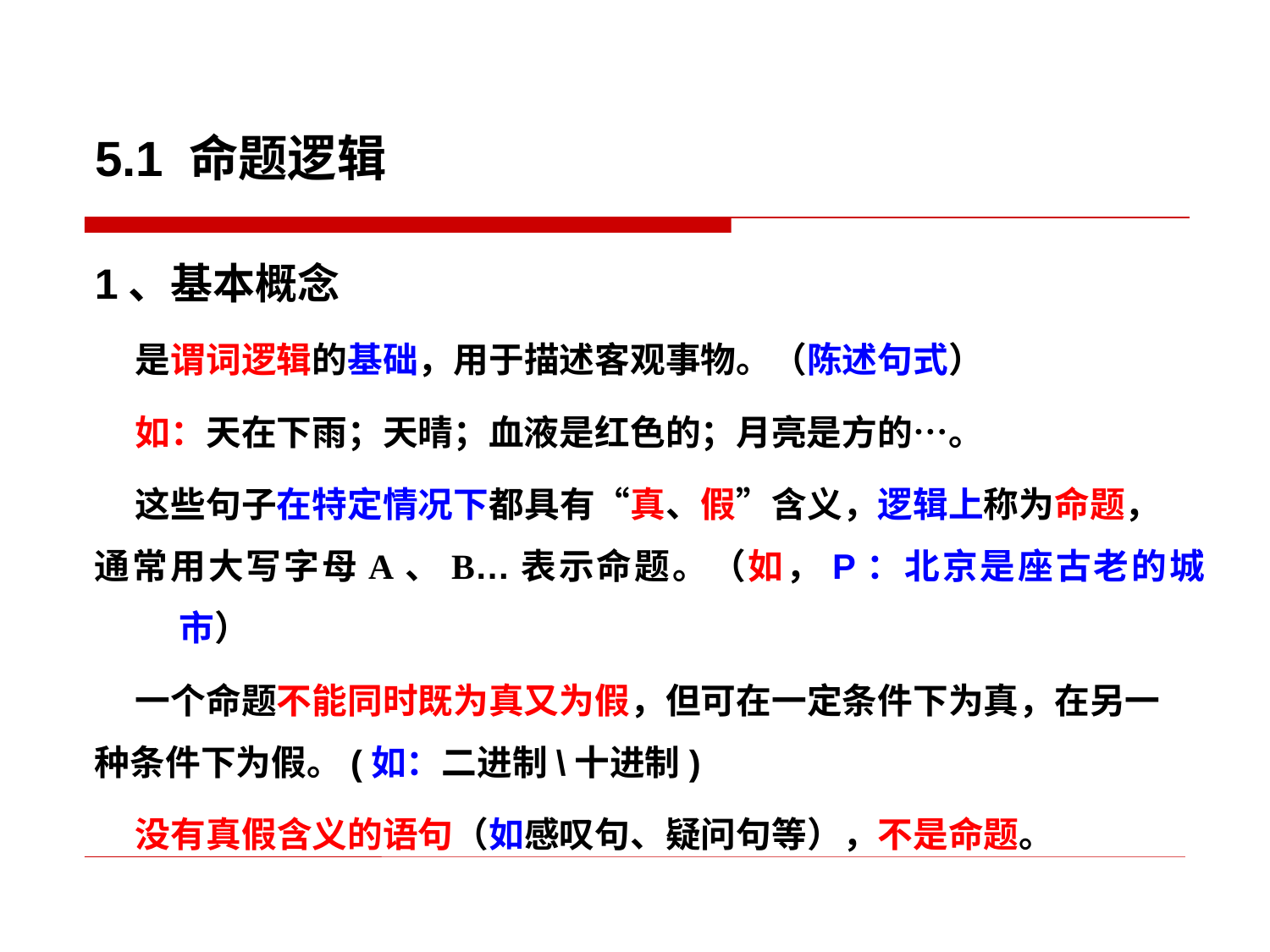

5.1 命题逻辑
1、基本概念
    是谓词逻辑的基础，用于描述客观事物。（陈述句式）
    如：天在下雨；天晴；血液是红色的；月亮是方的…。
    这些句子在特定情况下都具有“真、假”含义，逻辑上称为命题，
通常用大写字母A、B…表示命题。（如，P：北京是座古老的城市）
    一个命题不能同时既为真又为假，但可在一定条件下为真，在另一
种条件下为假。(如：二进制\十进制)
    没有真假含义的语句（如感叹句、疑问句等），不是命题。